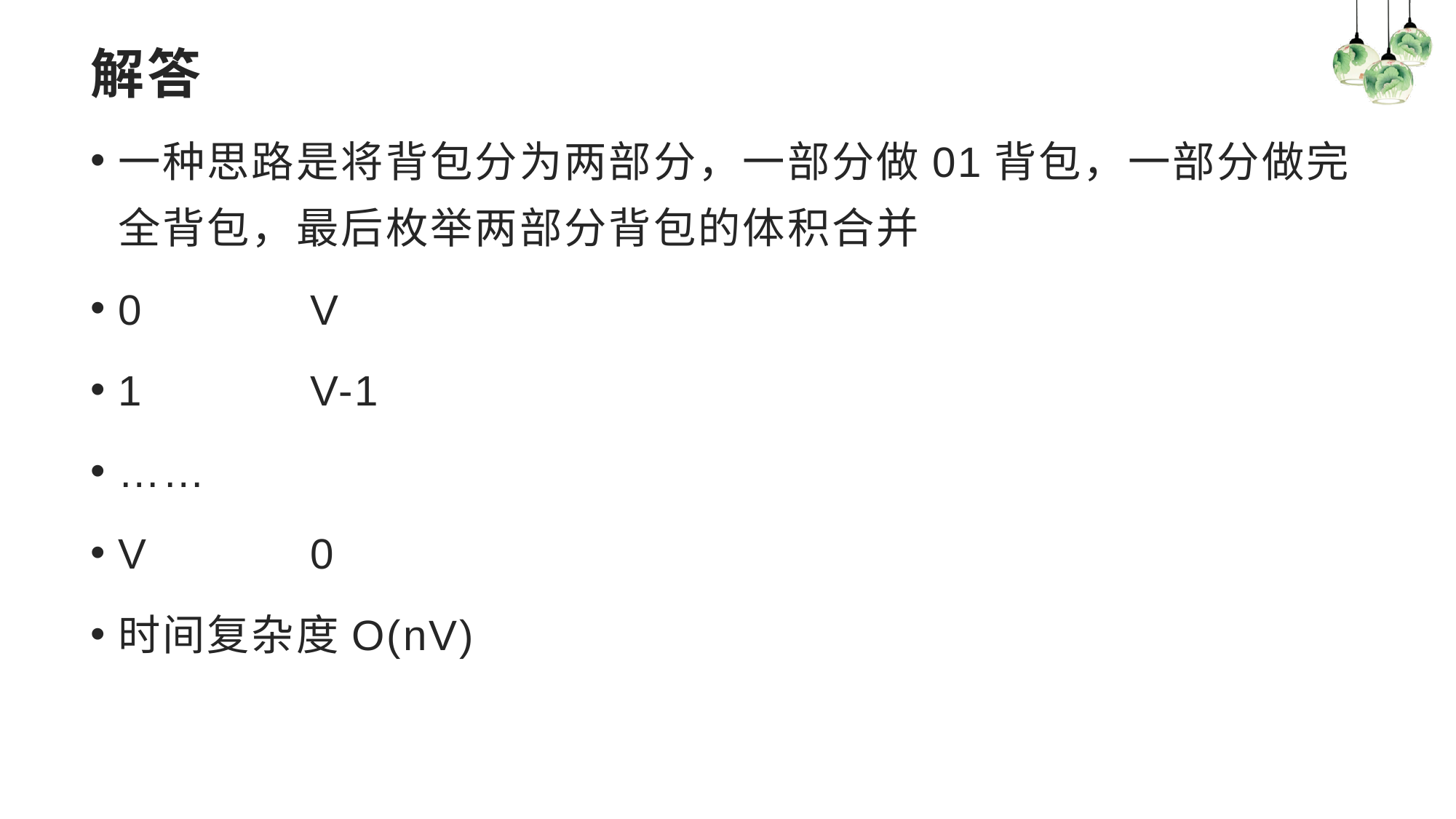

# 解答
一种思路是将背包分为两部分，一部分做01背包，一部分做完全背包，最后枚举两部分背包的体积合并
0	V
1	V-1
……
V	0
时间复杂度O(nV)